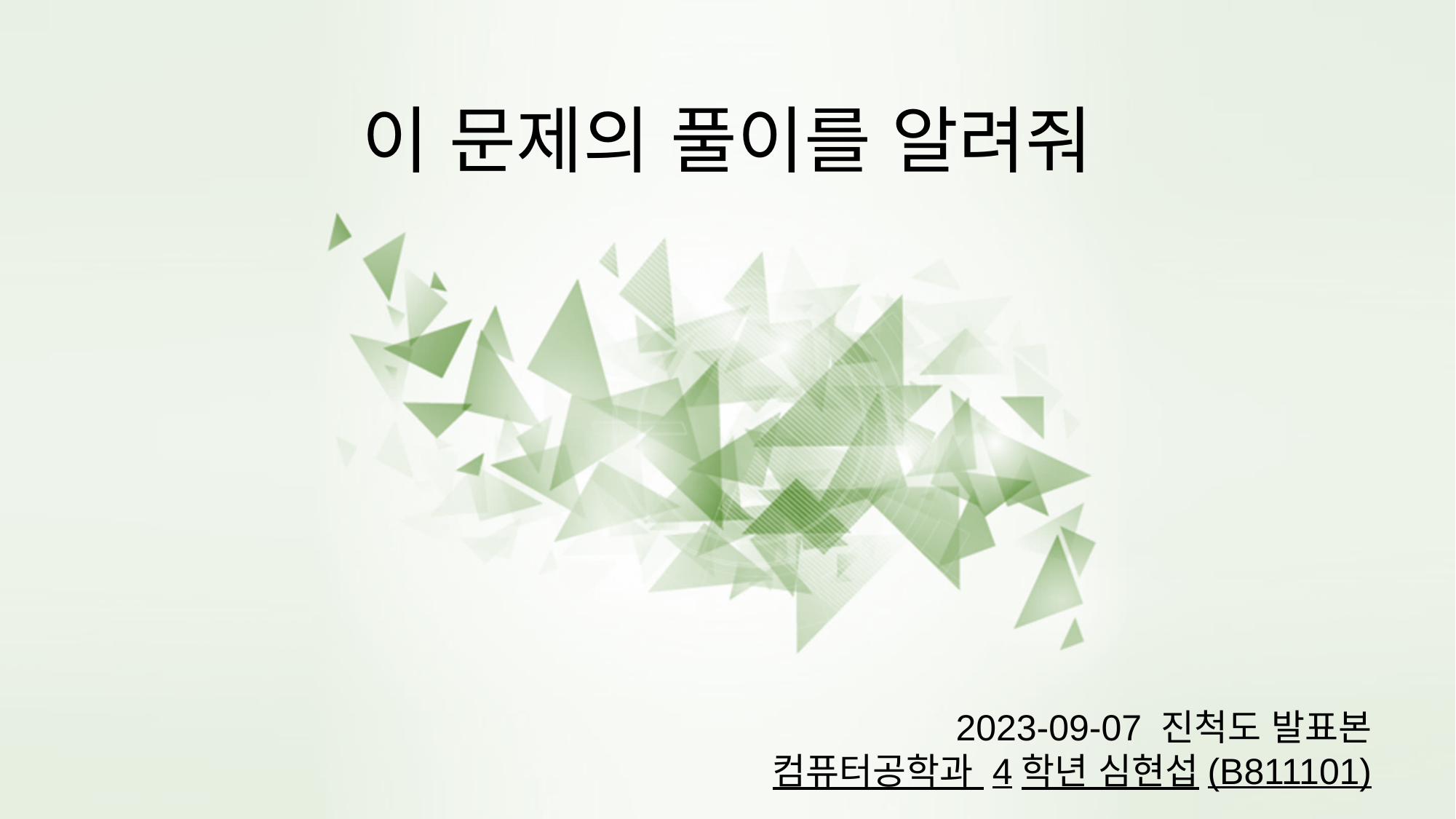

이 문제의 풀이를 알려줘
2023-09-07 진척도 발표본
컴퓨터공학과 4학년 심현섭(B811101)